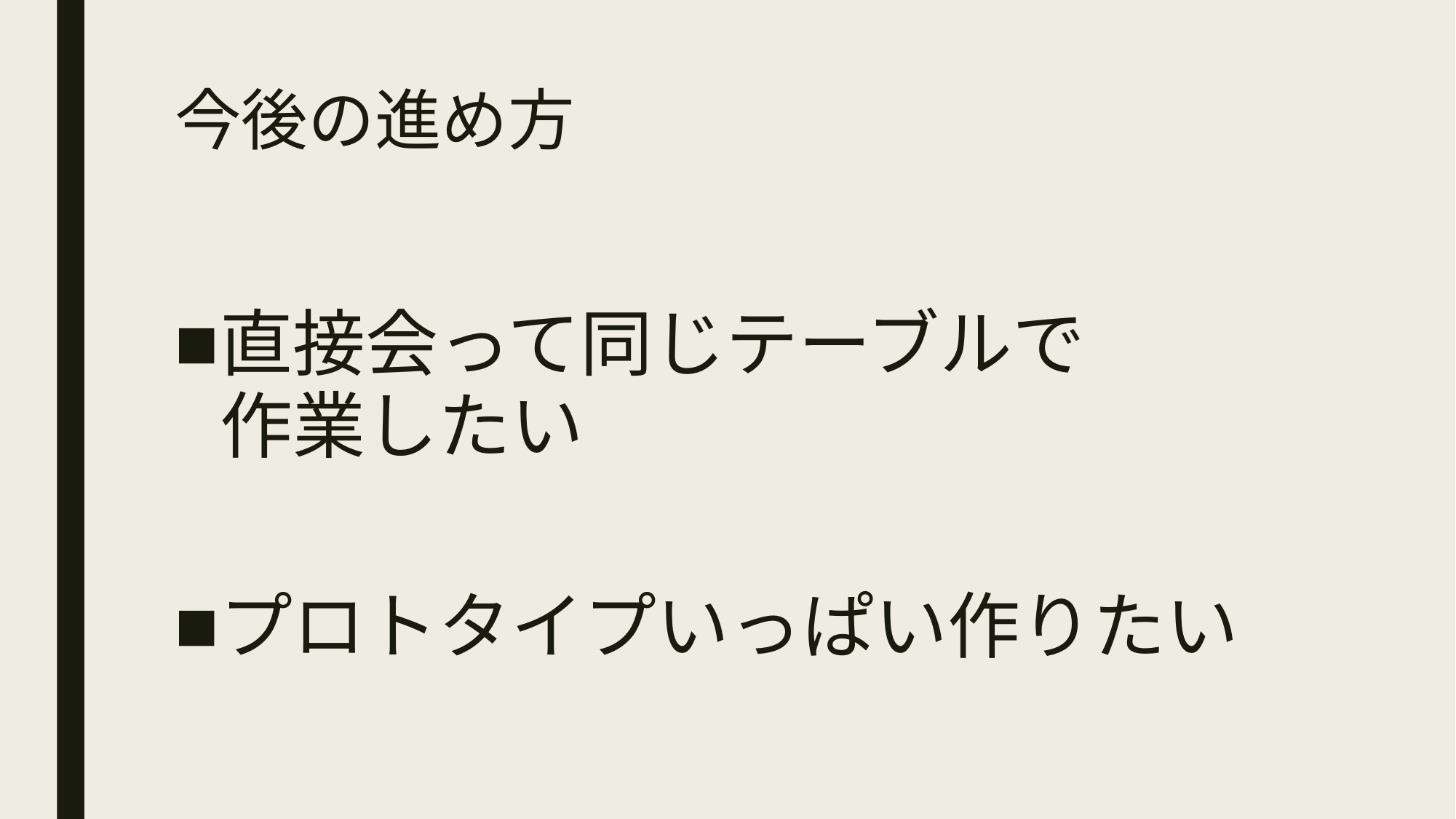

# 今後の進め方
直接会って同じテーブルで
作業したい

プロトタイプいっぱい作りたい